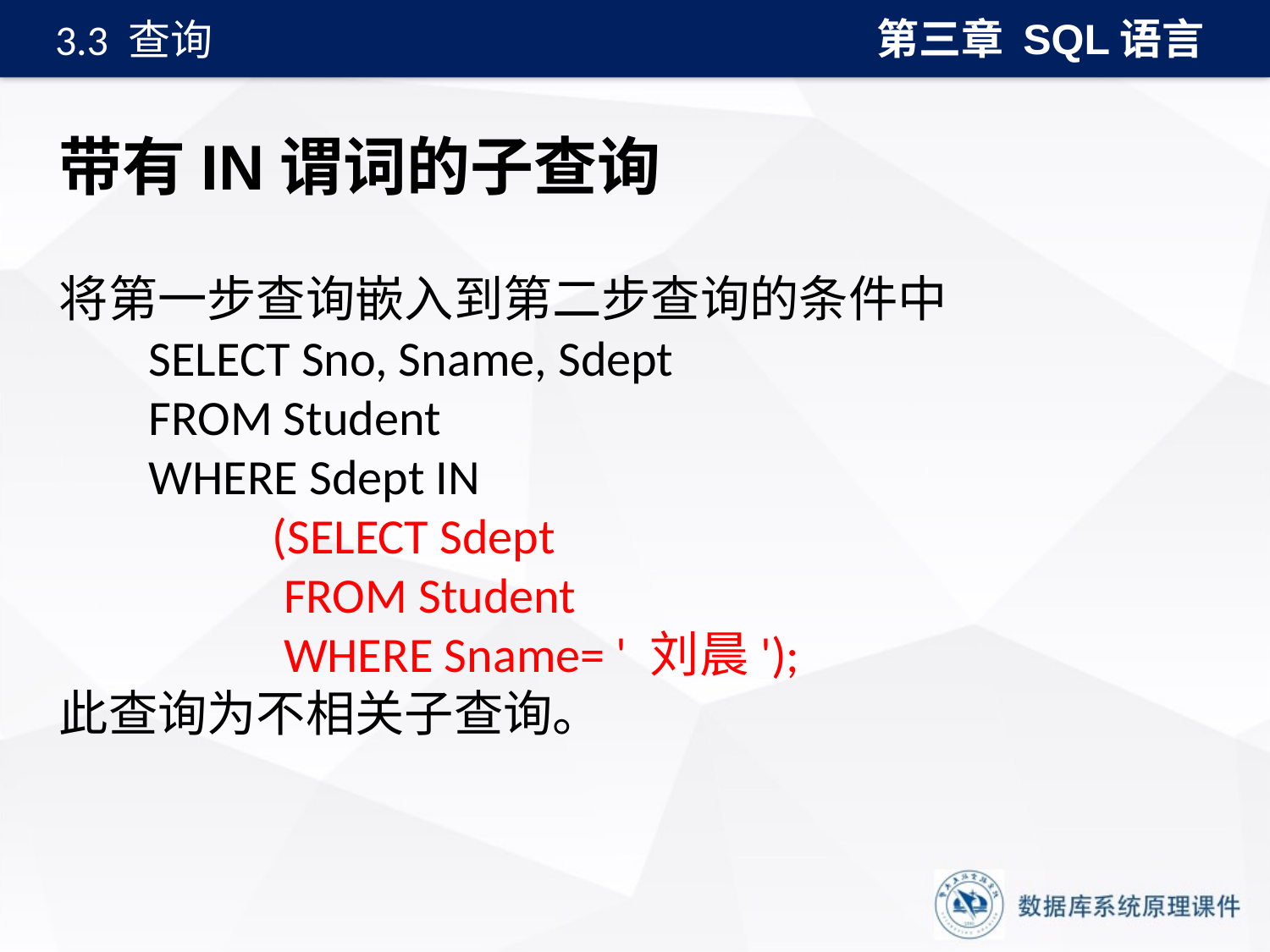

第三章 SQL语言
3.3 查询
# 带有IN谓词的子查询
将第一步查询嵌入到第二步查询的条件中
        SELECT Sno, Sname, Sdept
        FROM Student
        WHERE Sdept IN
                   (SELECT Sdept
                    FROM Student
                    WHERE Sname= ' 刘晨');
此查询为不相关子查询。